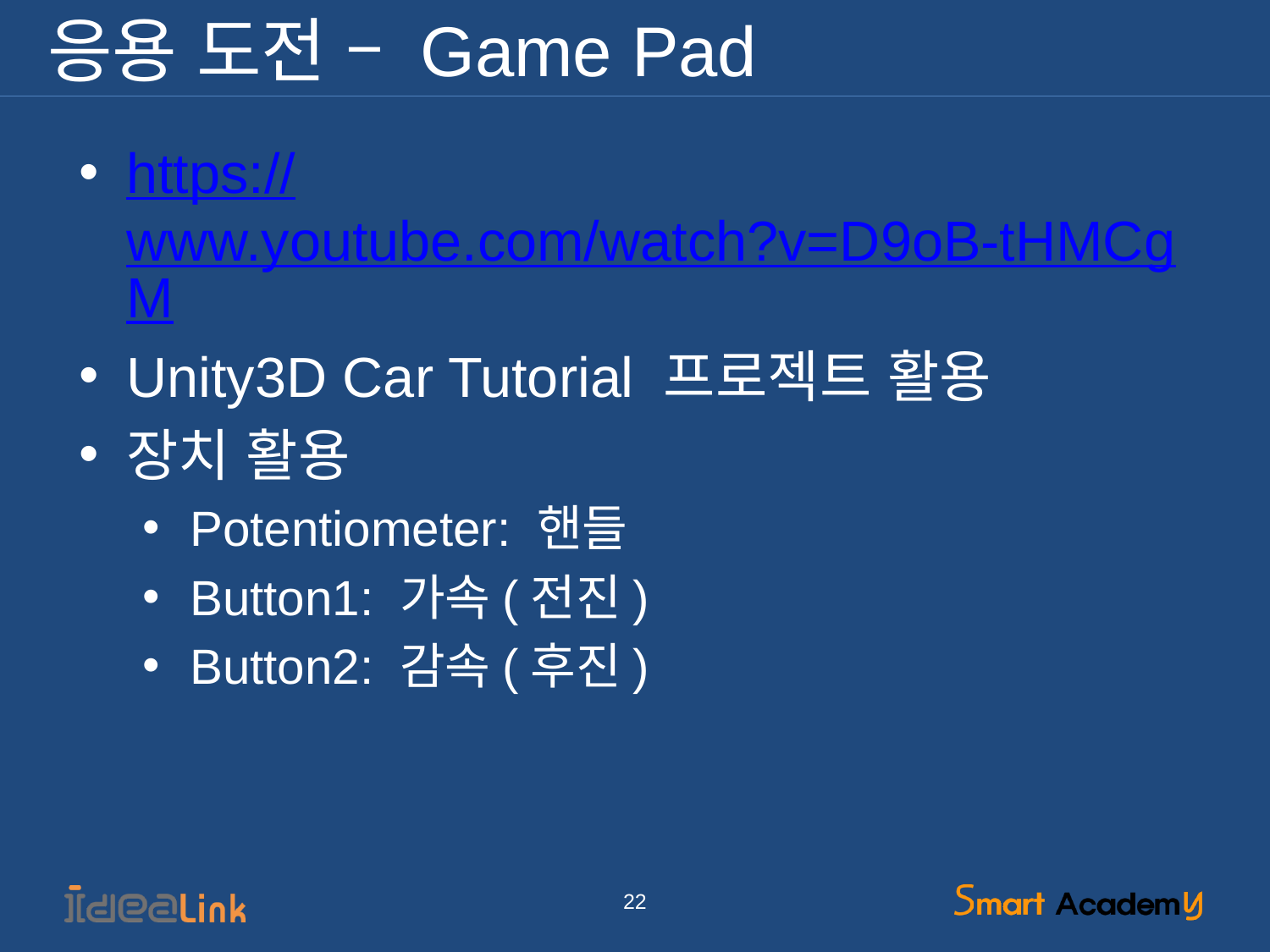

# 응용 도전 – Game Pad
https://www.youtube.com/watch?v=D9oB-tHMCgM
Unity3D Car Tutorial 프로젝트 활용
장치 활용
Potentiometer: 핸들
Button1: 가속(전진)
Button2: 감속(후진)
22